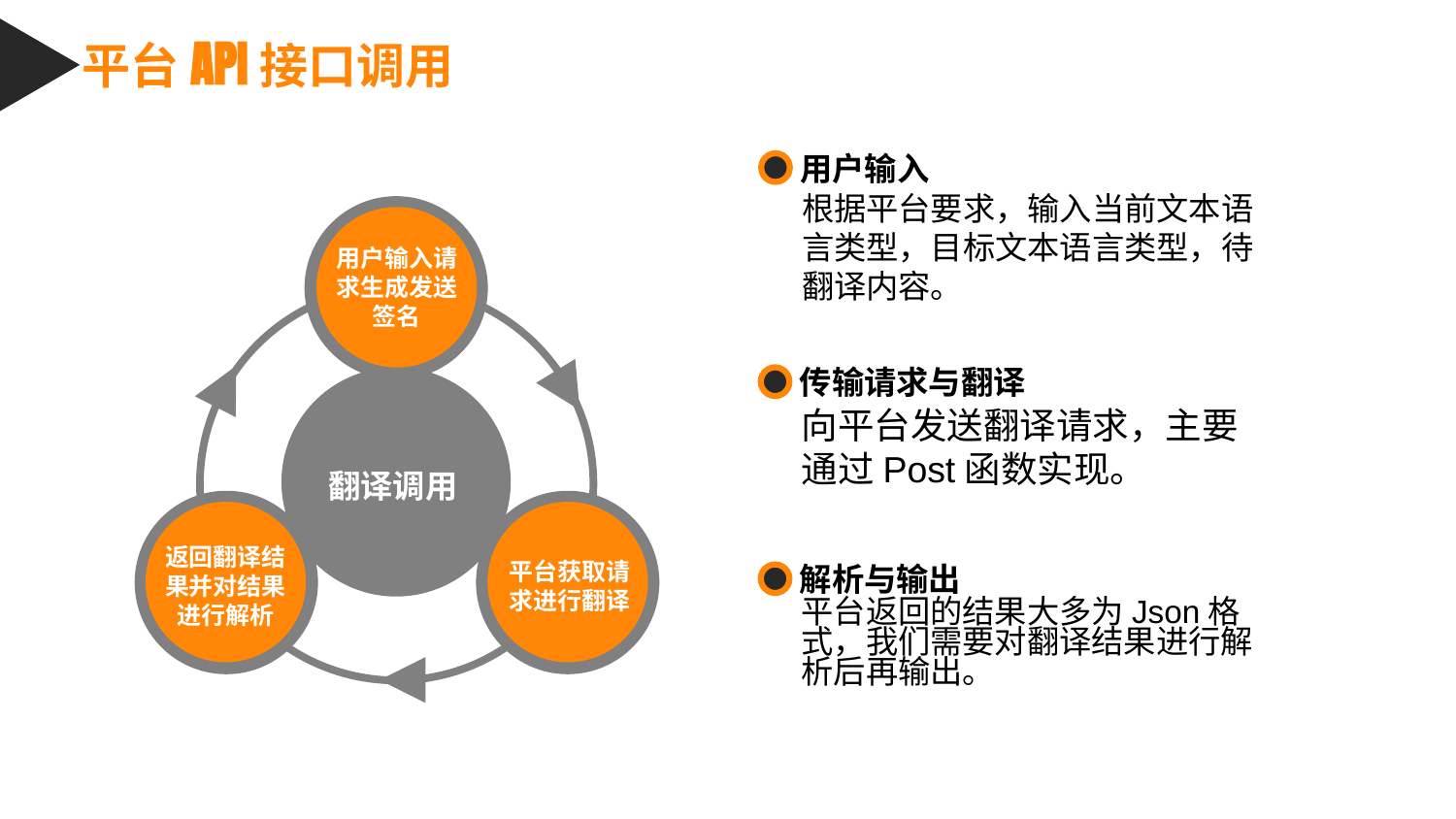

平台API接口调用
用户输入

根据平台要求，输入当前文本语言类型，目标文本语言类型，待翻译内容。

用户输入请求生成发送签名

返回翻译结果并对结果进行解析
平台获取请求进行翻译

传输请求与翻译

向平台发送翻译请求，主要通过Post函数实现。

翻译调用
解析与输出

平台返回的结果大多为Json格式，我们需要对翻译结果进行解析后再输出。